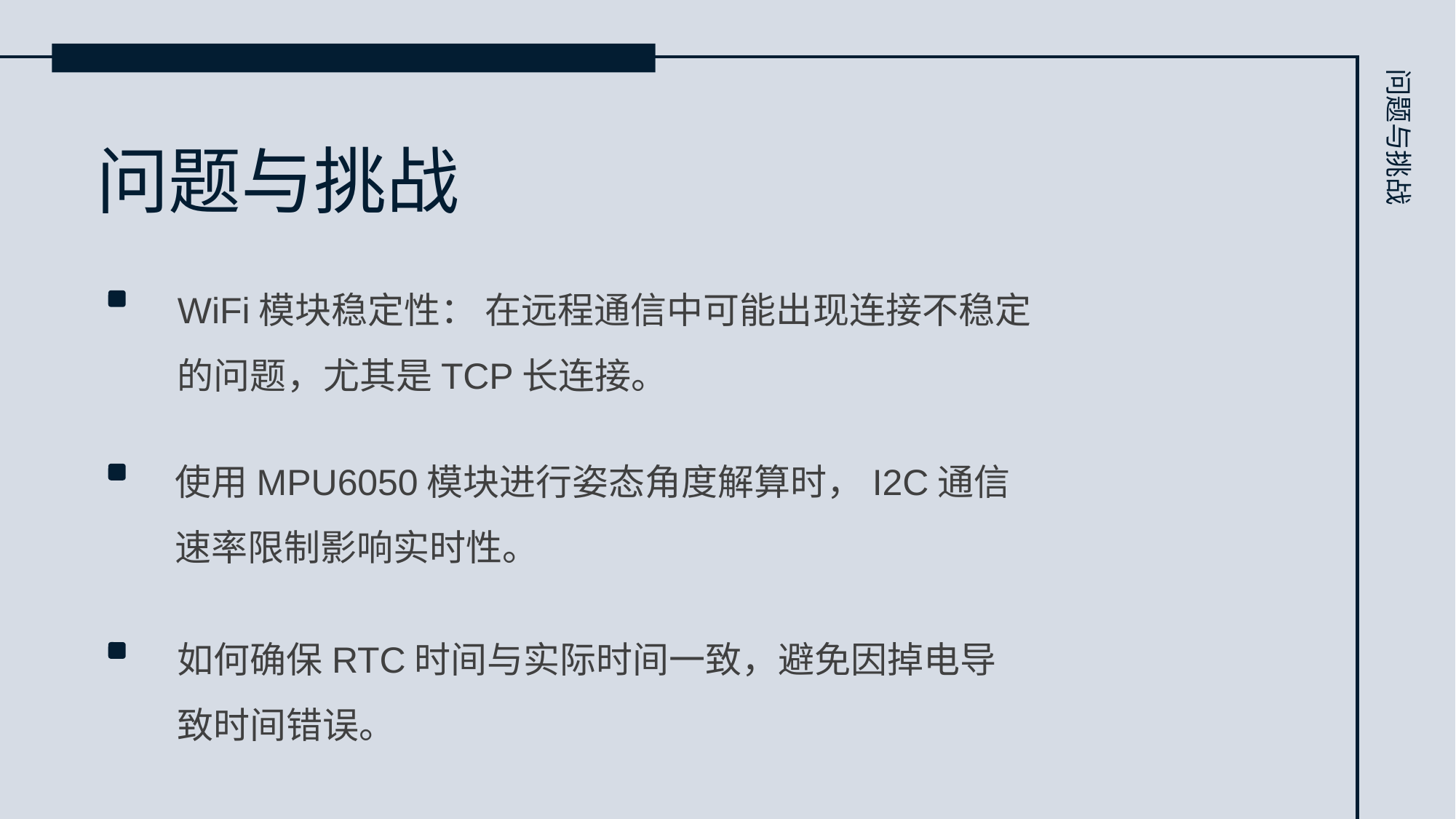

问题与挑战
问题与挑战
WiFi模块稳定性： 在远程通信中可能出现连接不稳定的问题，尤其是TCP长连接。

使用MPU6050模块进行姿态角度解算时，I2C通信速率限制影响实时性。

如何确保RTC时间与实际时间一致，避免因掉电导致时间错误。